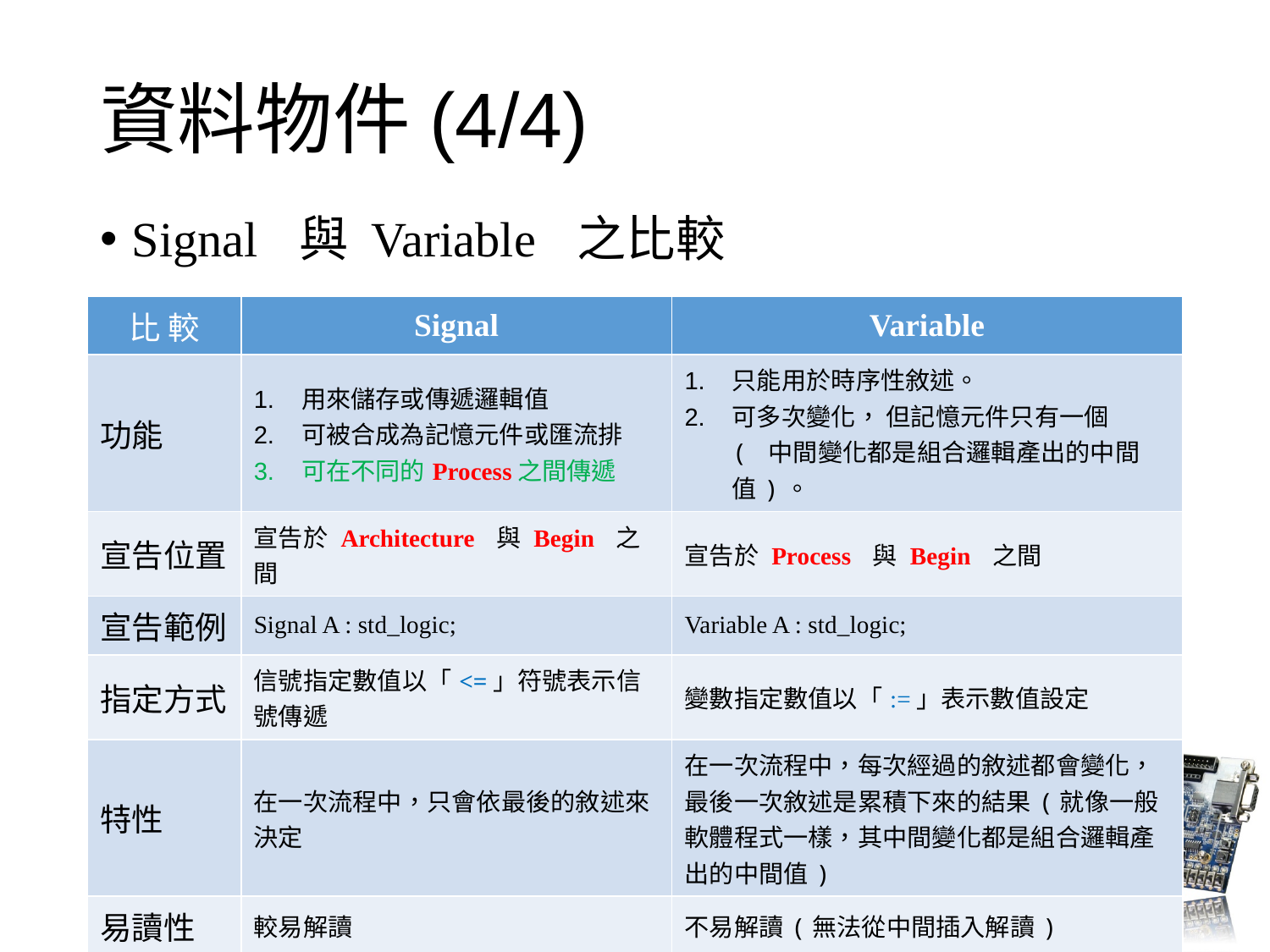

# 資料物件(4/4)
Signal 與 Variable 之比較
| 比 較 | Signal | Variable |
| --- | --- | --- |
| 功能 | 用來儲存或傳遞邏輯值 可被合成為記憶元件或匯流排 可在不同的Process之間傳遞 | 只能用於時序性敘述。 可多次變化， 但記憶元件只有一個( 中間變化都是組合邏輯產出的中間值)。 |
| 宣告位置 | 宣告於 Architecture 與 Begin 之間 | 宣告於 Process 與 Begin 之間 |
| 宣告範例 | Signal A : std\_logic; | Variable A : std\_logic; |
| 指定方式 | 信號指定數值以「<=」符號表示信號傳遞 | 變數指定數值以「:=」表示數值設定 |
| 特性 | 在一次流程中，只會依最後的敘述來決定 | 在一次流程中，每次經過的敘述都會變化， 最後一次敘述是累積下來的結果(就像一般軟體程式一樣，其中間變化都是組合邏輯產出的中間值) |
| 易讀性 | 較易解讀 | 不易解讀(無法從中間插入解讀) |
| 資源消耗 | 可能較少 | 可能較多(經過的變化皆需一堆組合邏輯電路來支持) |